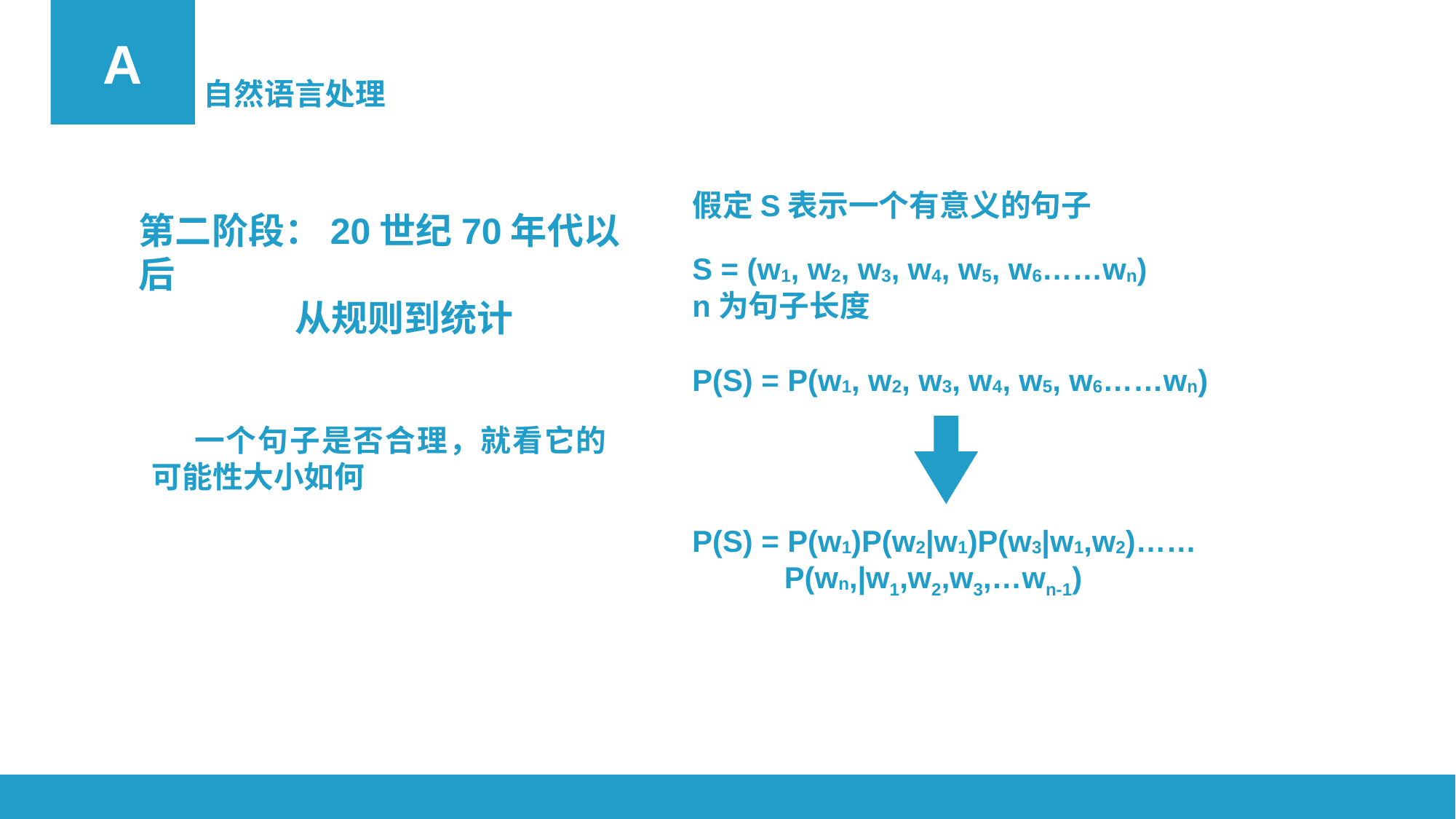

A
自然语言处理
假定S表示一个有意义的句子
第二阶段：20世纪70年代以后
                  从规则到统计
S = (w1, w2, w3, w4, w5, w6……wn)
n为句子长度
P(S) = P(w1, w2, w3, w4, w5, w6……wn)
    一个句子是否合理，就看它的可能性大小如何

P(S) = P(w1)P(w2|w1)P(w3|w1,w2)……
           P(wn,|w1,w2,w3,…wn-1)